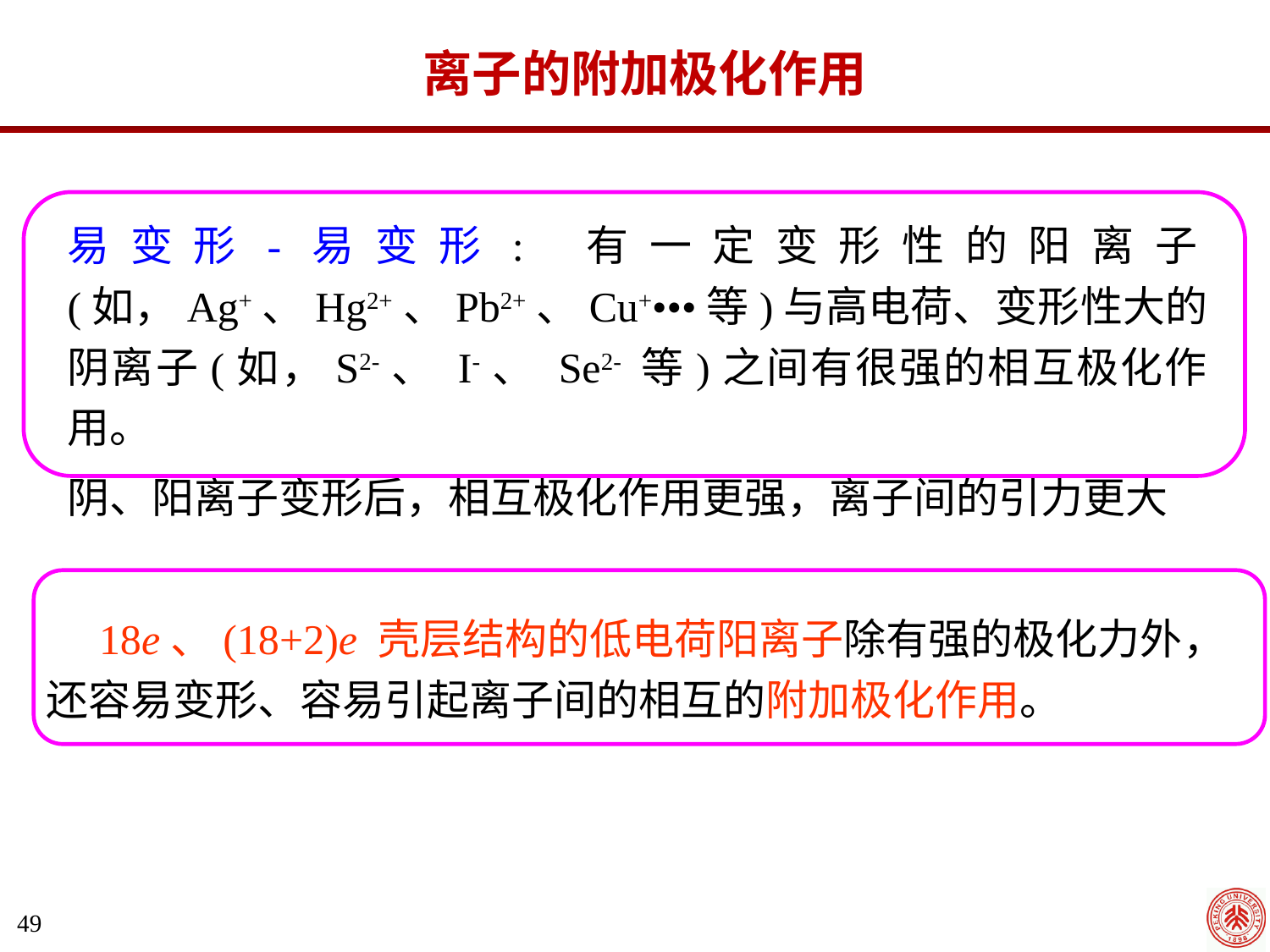

离子的附加极化作用

易变形-易变形: 有一定变形性的阳离子(如，Ag+、Hg2+、Pb2+、Cu+•••等)与高电荷、变形性大的阴离子(如，S2-、 I-、 Se2- 等)之间有很强的相互极化作用。
阴、阳离子变形后，相互极化作用更强，离子间的引力更大

     18e、(18+2)e 壳层结构的低电荷阳离子除有强的极化力外，还容易变形、容易引起离子间的相互的附加极化作用。
49